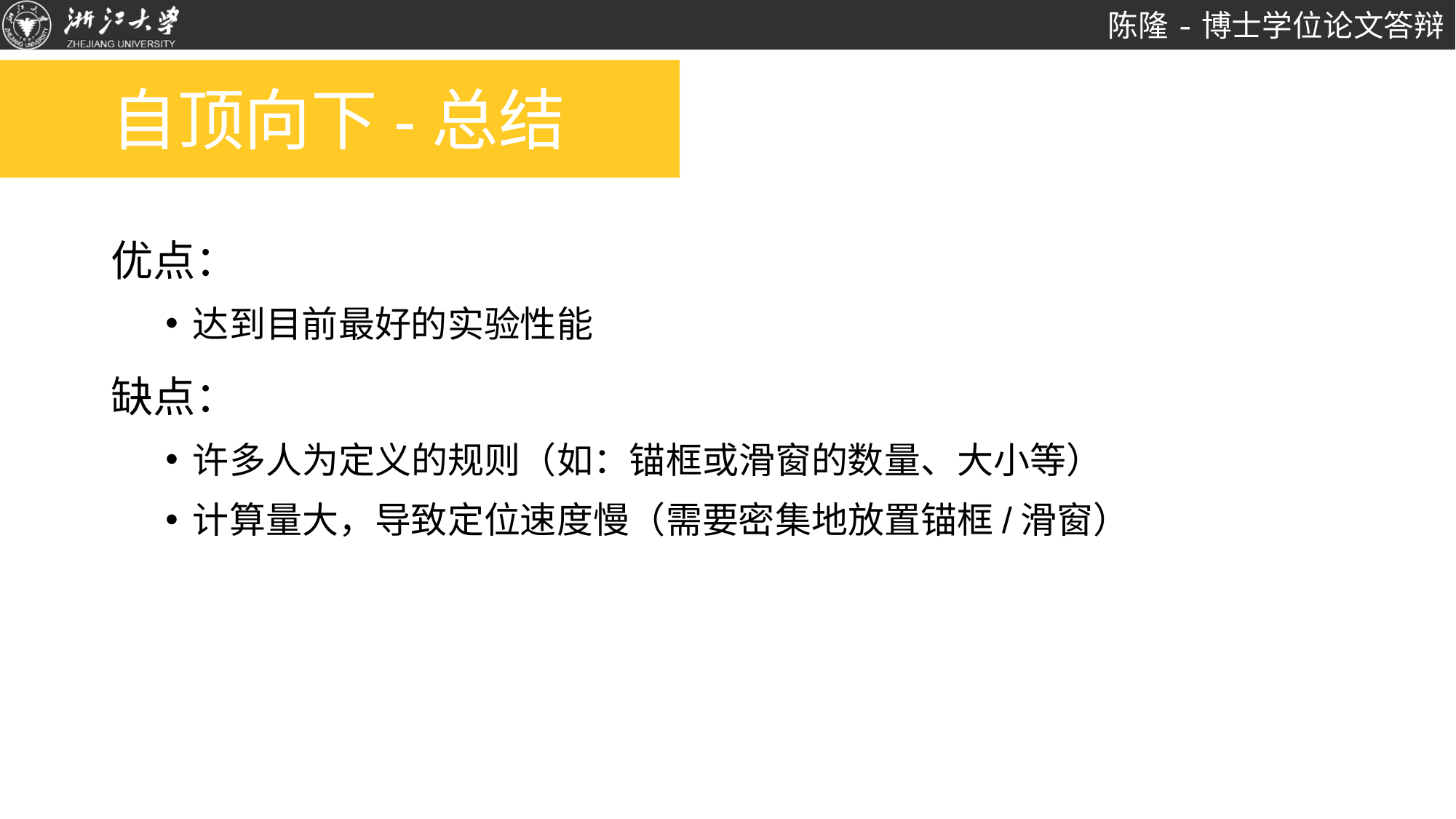

# 自顶向下-总结
优点：
达到目前最好的实验性能
缺点：
许多人为定义的规则（如：锚框或滑窗的数量、大小等）
计算量大，导致定位速度慢（需要密集地放置锚框/滑窗）